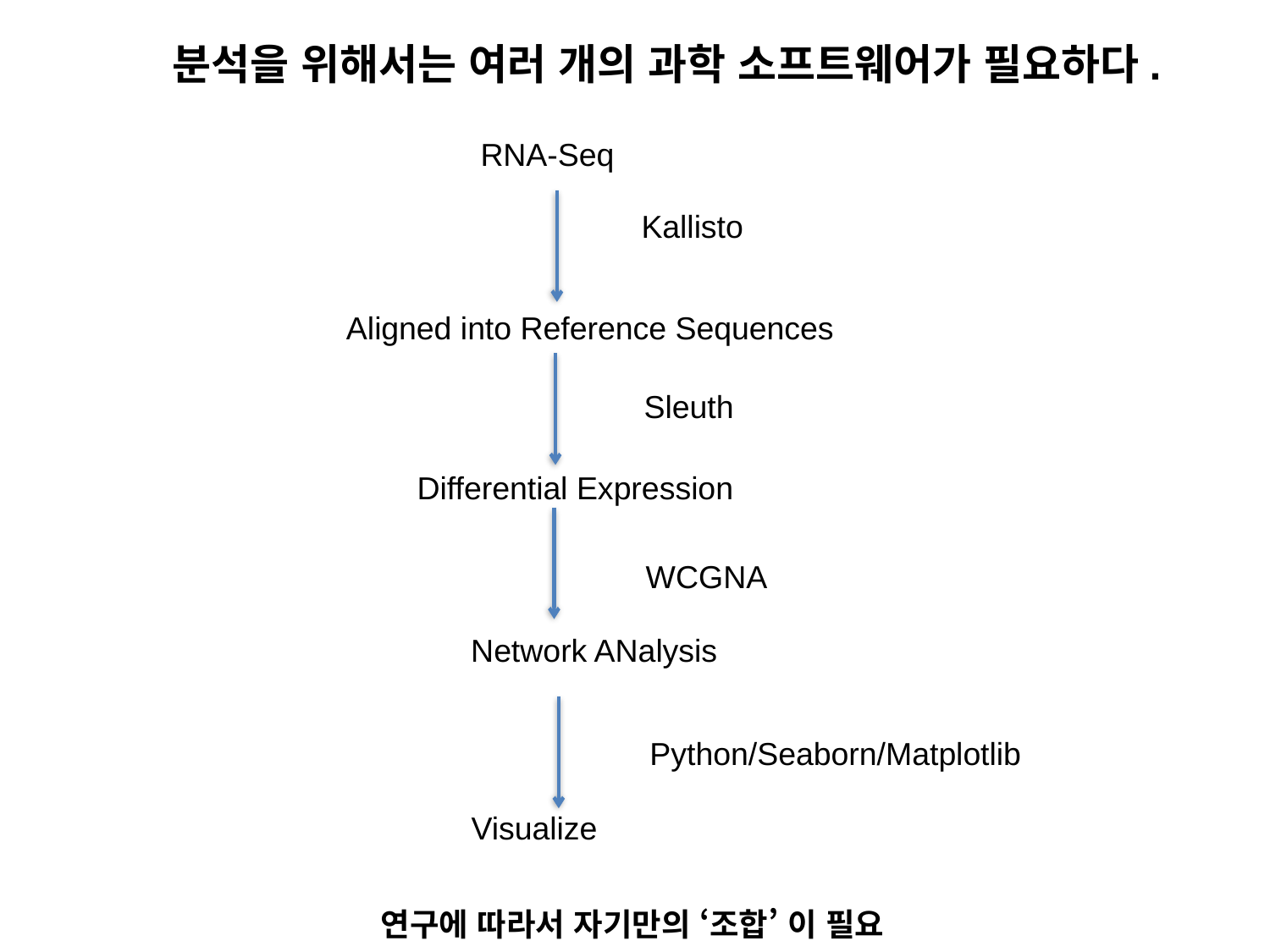

분석을 위해서는 여러 개의 과학 소프트웨어가 필요하다.
RNA-Seq

Kallisto

Aligned into Reference Sequences
Sleuth
Differential Expression

WCGNA
Network ANalysis
Python/Seaborn/Matplotlib
Visualize
연구에 따라서 자기만의 ‘조합’ 이 필요